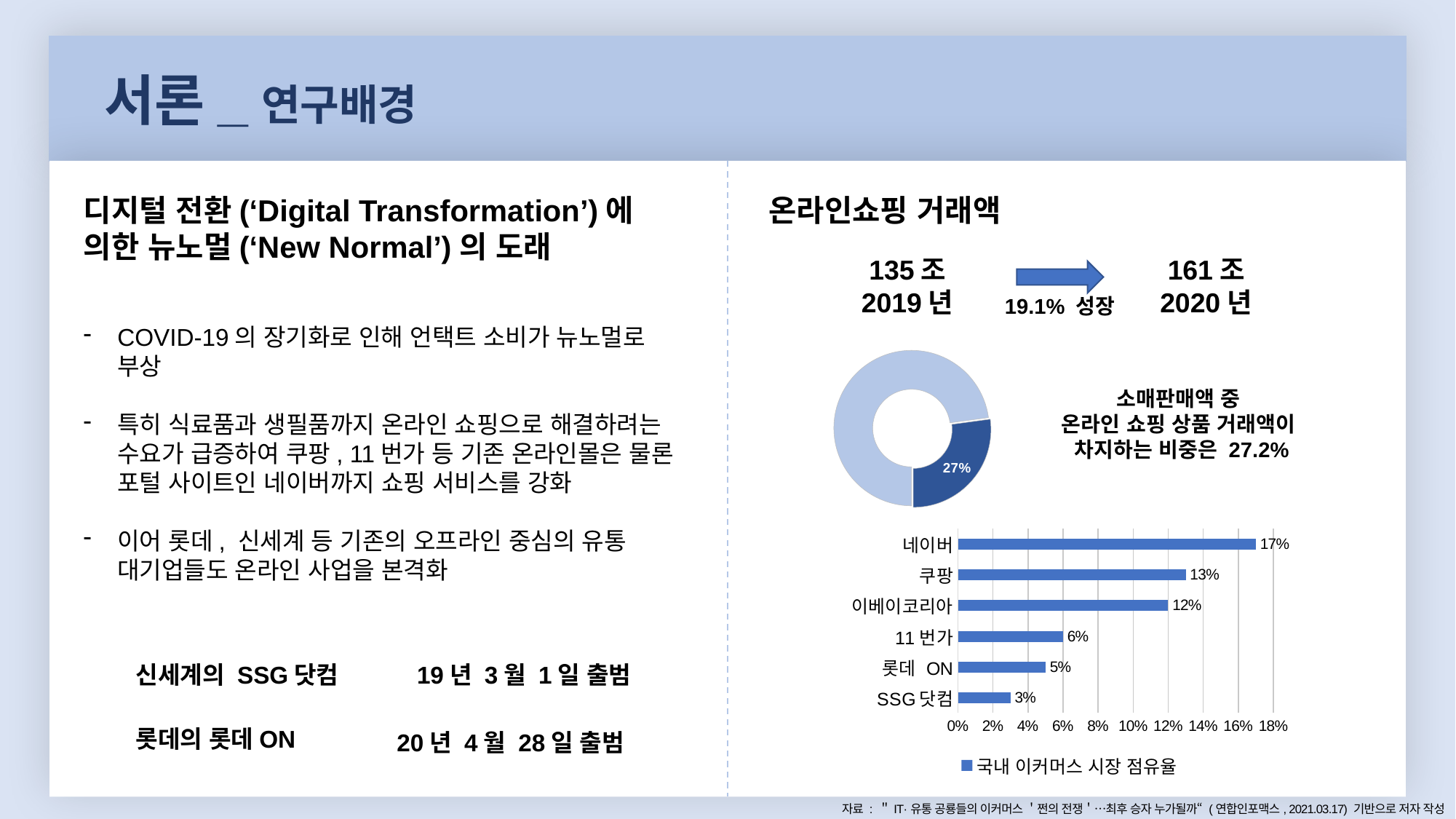

서론_연구배경

디지털 전환(‘Digital Transformation’)에 의한 뉴노멀(‘New Normal’)의 도래

COVID-19의 장기화로 인해 언택트 소비가 뉴노멀로 부상

특히 식료품과 생필품까지 온라인 쇼핑으로 해결하려는 수요가 급증하여 쿠팡, 11번가 등 기존 온라인몰은 물론 포털 사이트인 네이버까지 쇼핑 서비스를 강화

이어 롯데, 신세계 등 기존의 오프라인 중심의 유통 대기업들도 온라인 사업을 본격화
온라인쇼핑 거래액
135조
2019년
161조
2020년

19.1% 성장

### Chart

| Category | 비율 |
|---|---|
| A | 0.73 |
| B | 0.272 |
소매판매액 중
온라인 쇼핑 상품 거래액이
차지하는 비중은 27.2%

### Chart

| Category | 국내 이커머스 시장 점유율 |
|---|---|
| 네이버 | 0.17 |
| 쿠팡 | 0.13 |
| 이베이코리아 | 0.12 |
| 11번가 | 0.06 |
| 롯데 ON | 0.05 |
| SSG닷컴 | 0.03 |
신세계의 SSG닷컴
19년 3월 1일 출범
롯데의 롯데ON
20년 4월 28일 출범
자료 : ＂IT·유통 공룡들의 이커머스 ＇쩐의 전쟁＇…최후 승자 누가될까“ (연합인포맥스, 2021.03.17) 기반으로 저자 작성